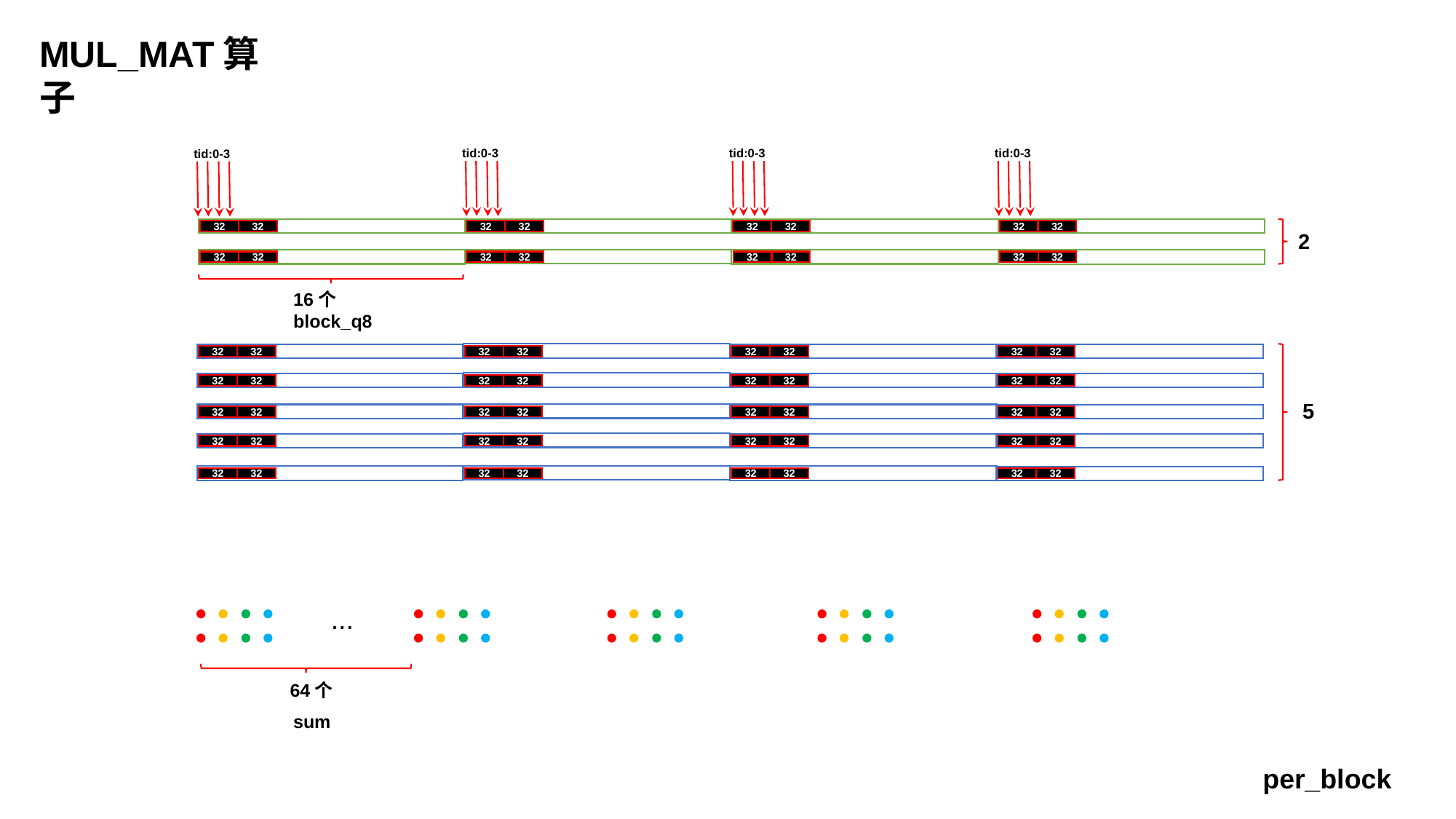

MUL_MAT算子
tid:0-3
tid:0-3
tid:0-3
tid:0-3

32
32
32
32
32
32
32
32
2

32
32
32
32
32
32
32
32
16个block_q8

32
32
32
32
32
32
32
32

32
32
32
32
32
32
32
32
5

32
32
32
32
32
32
32
32

32
32
32
32
32
32
32
32

32
32
32
32
32
32
32
32

...

64个
sum
per_block